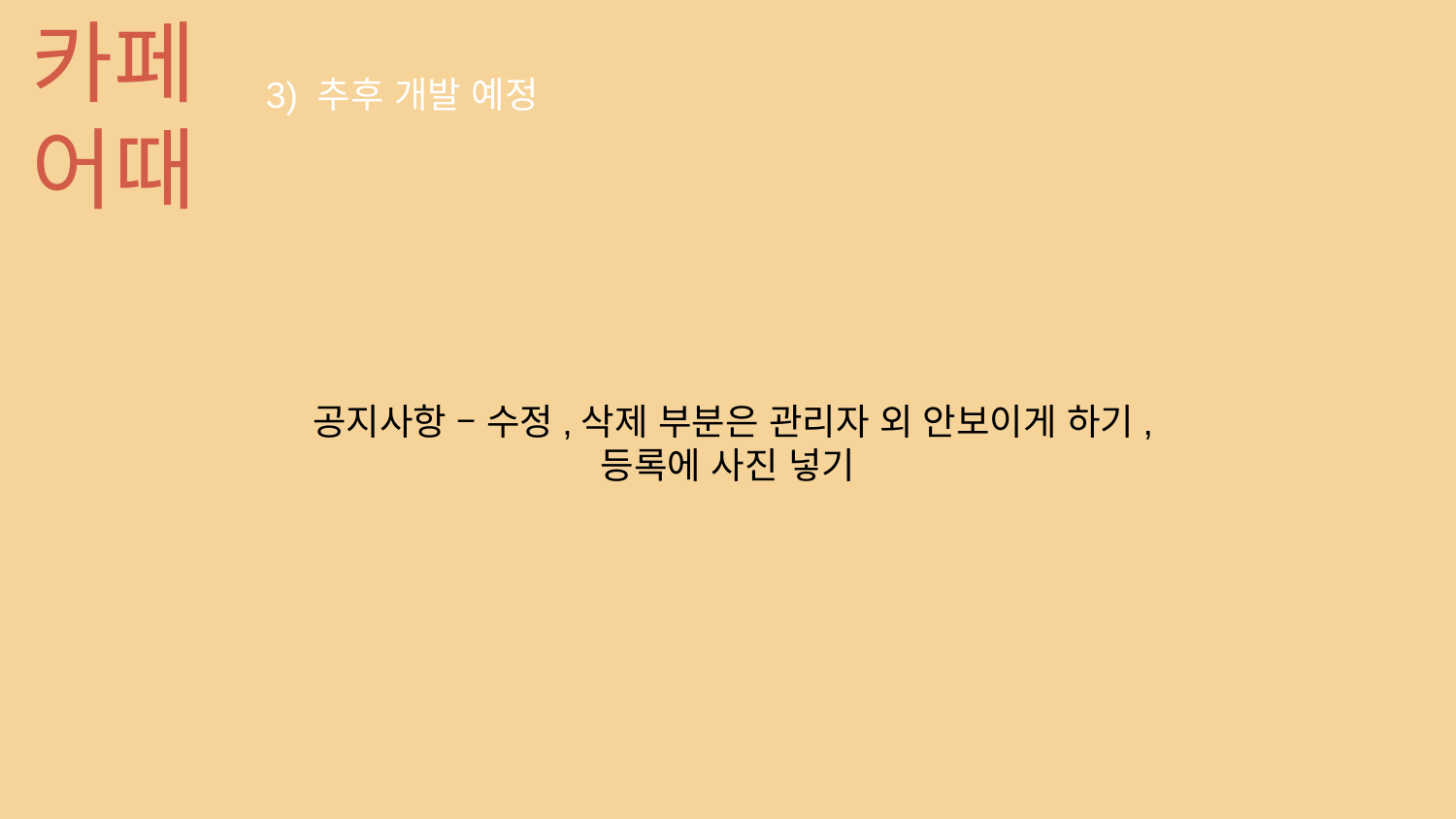

카페
어때
3) 추후 개발 예정
공지사항 – 수정,삭제 부분은 관리자 외 안보이게 하기,
등록에 사진 넣기